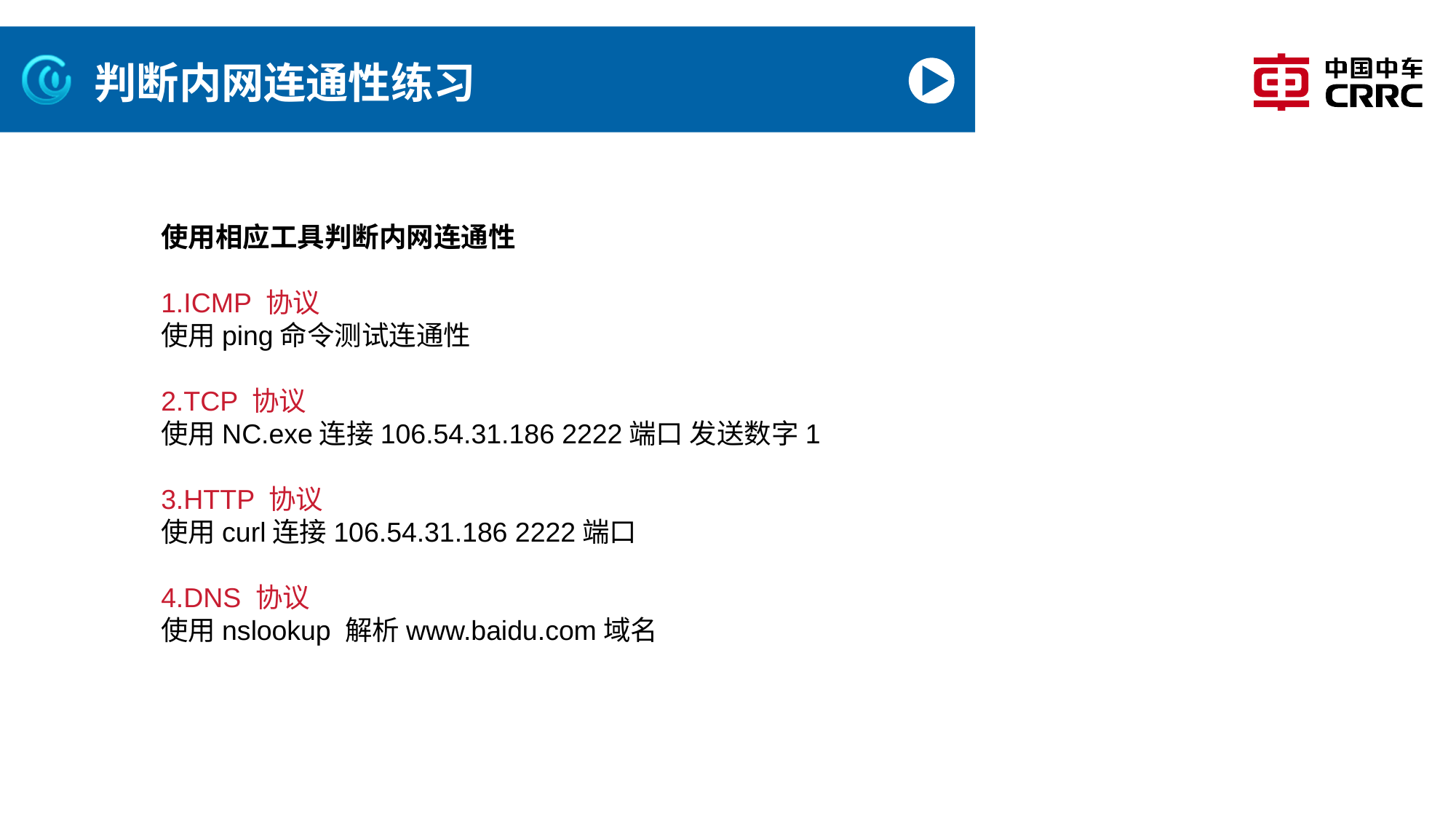

# 判断内网连通性练习
使用相应工具判断内网连通性

1.ICMP 协议
使用ping命令测试连通性

2.TCP 协议
使用NC.exe连接106.54.31.186 2222端口 发送数字1

3.HTTP 协议
使用curl连接106.54.31.186 2222端口

4.DNS 协议
使用nslookup 解析www.baidu.com域名

68